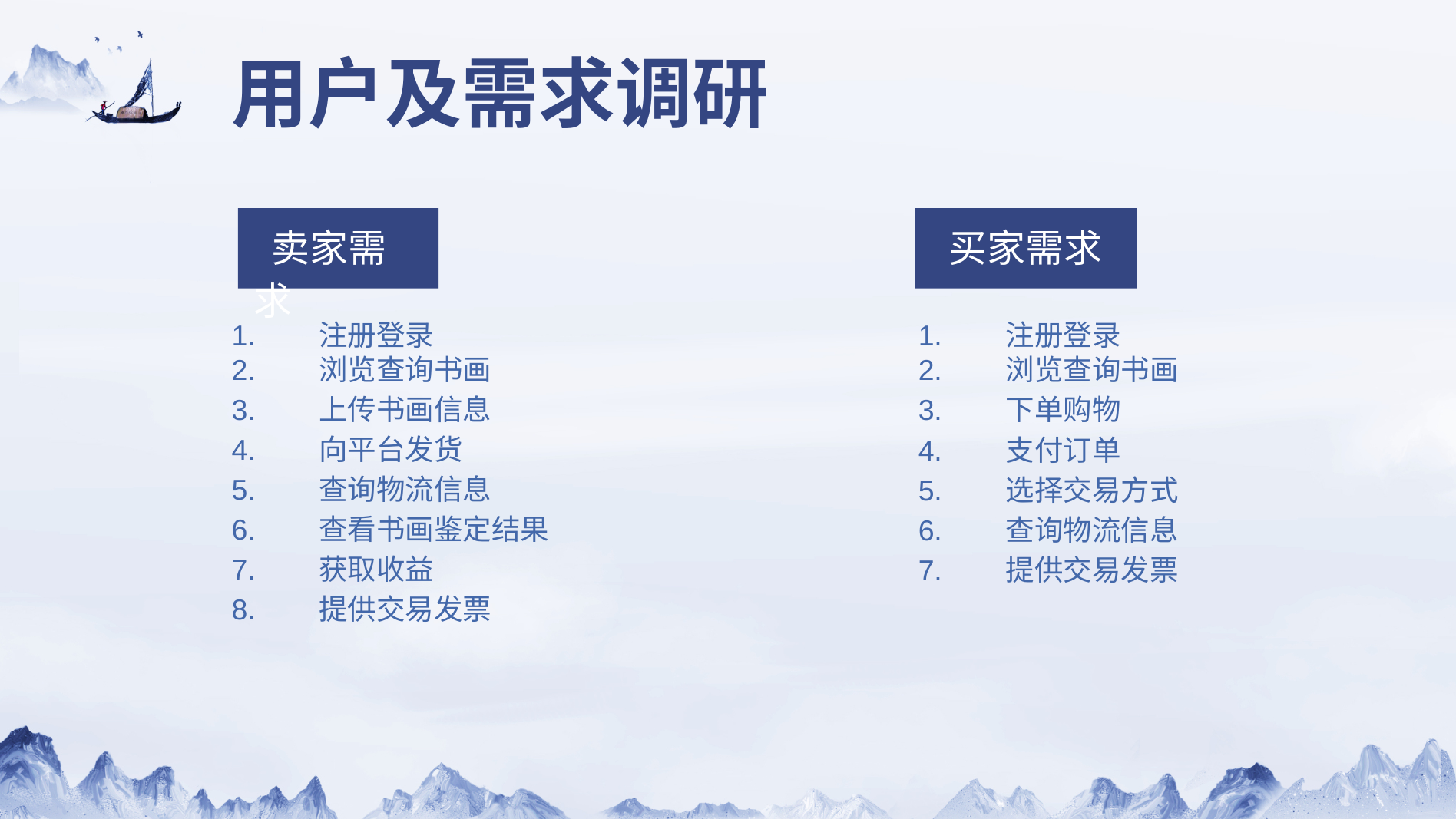

用户及需求调研
 卖家需求
 买家需求
1.       注册登录2.       浏览查询书画3.       上传书画信息
4.       向平台发货
5.       查询物流信息
6.       查看书画鉴定结果
7.       获取收益
8.       提供交易发票
1.       注册登录2.       浏览查询书画3.       下单购物
4.       支付订单
5.       选择交易方式
6.       查询物流信息
7.       提供交易发票